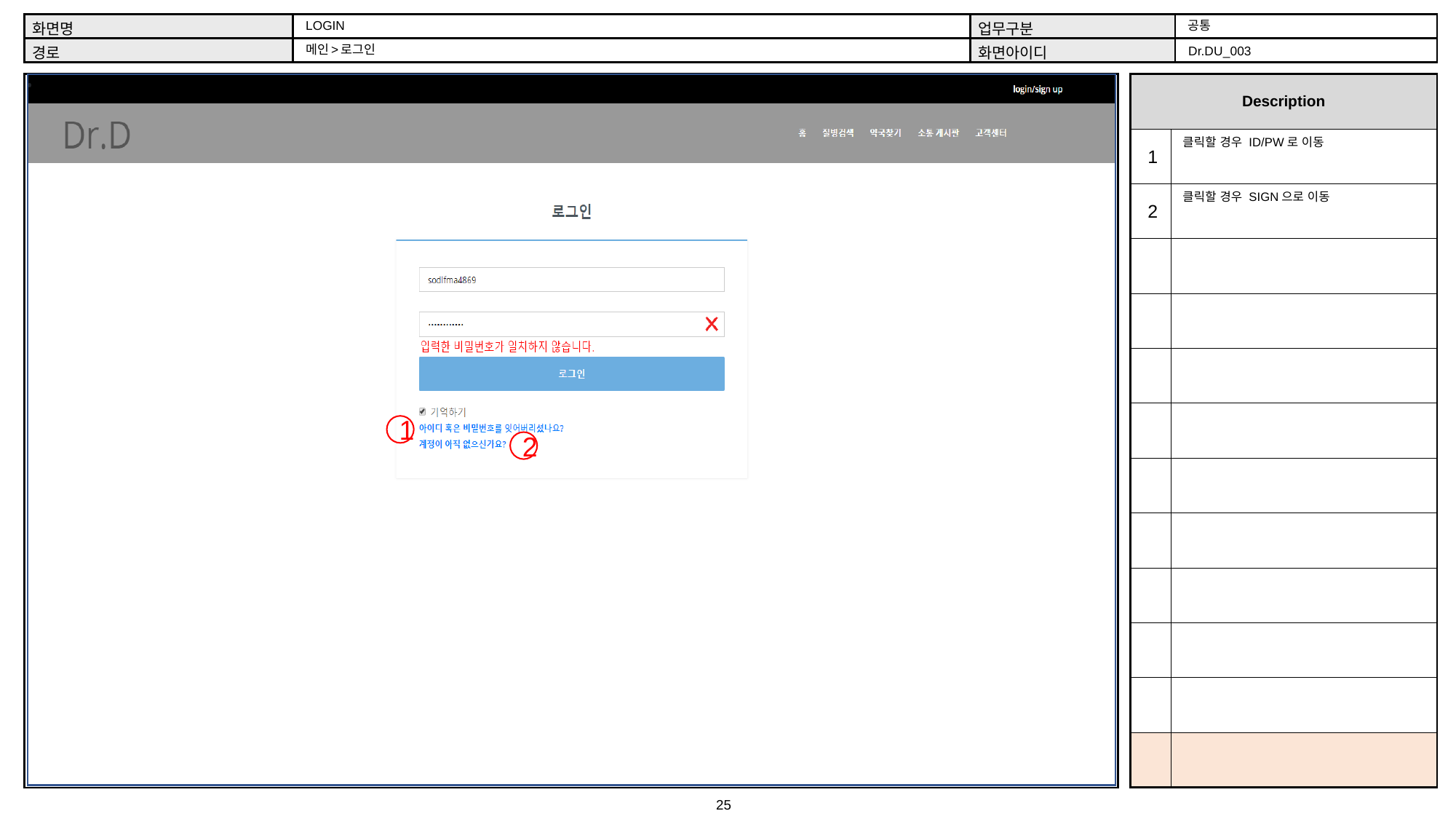

공통
LOGIN
메인>로그인
Dr.DU_003

클릭할 경우 ID/PW로 이동
1
클릭할 경우 SIGN으로 이동
2
1
2